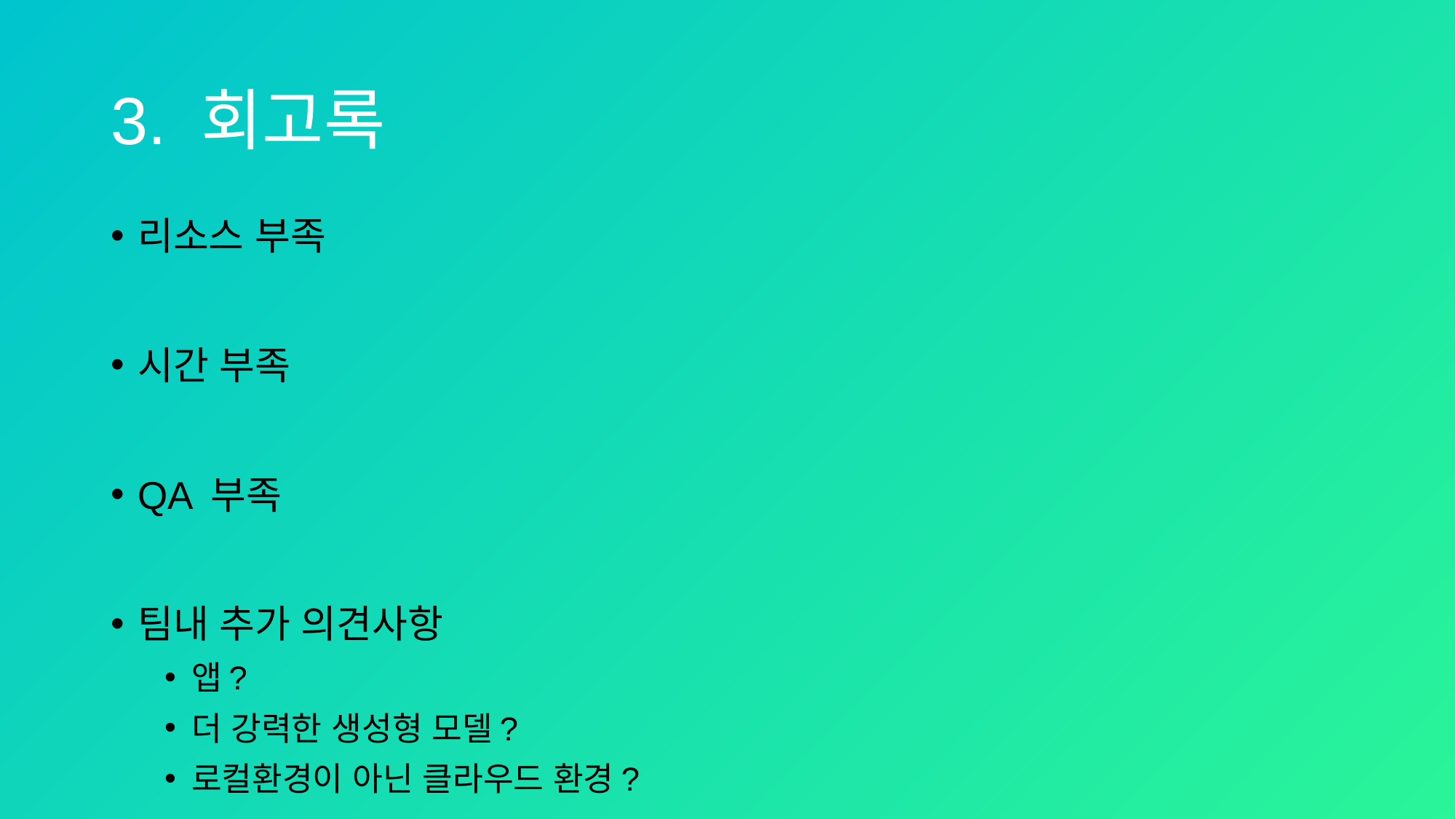

# 3. 회고록
리소스 부족

시간 부족

QA 부족

팀내 추가 의견사항
앱?
더 강력한 생성형 모델?
로컬환경이 아닌 클라우드 환경?